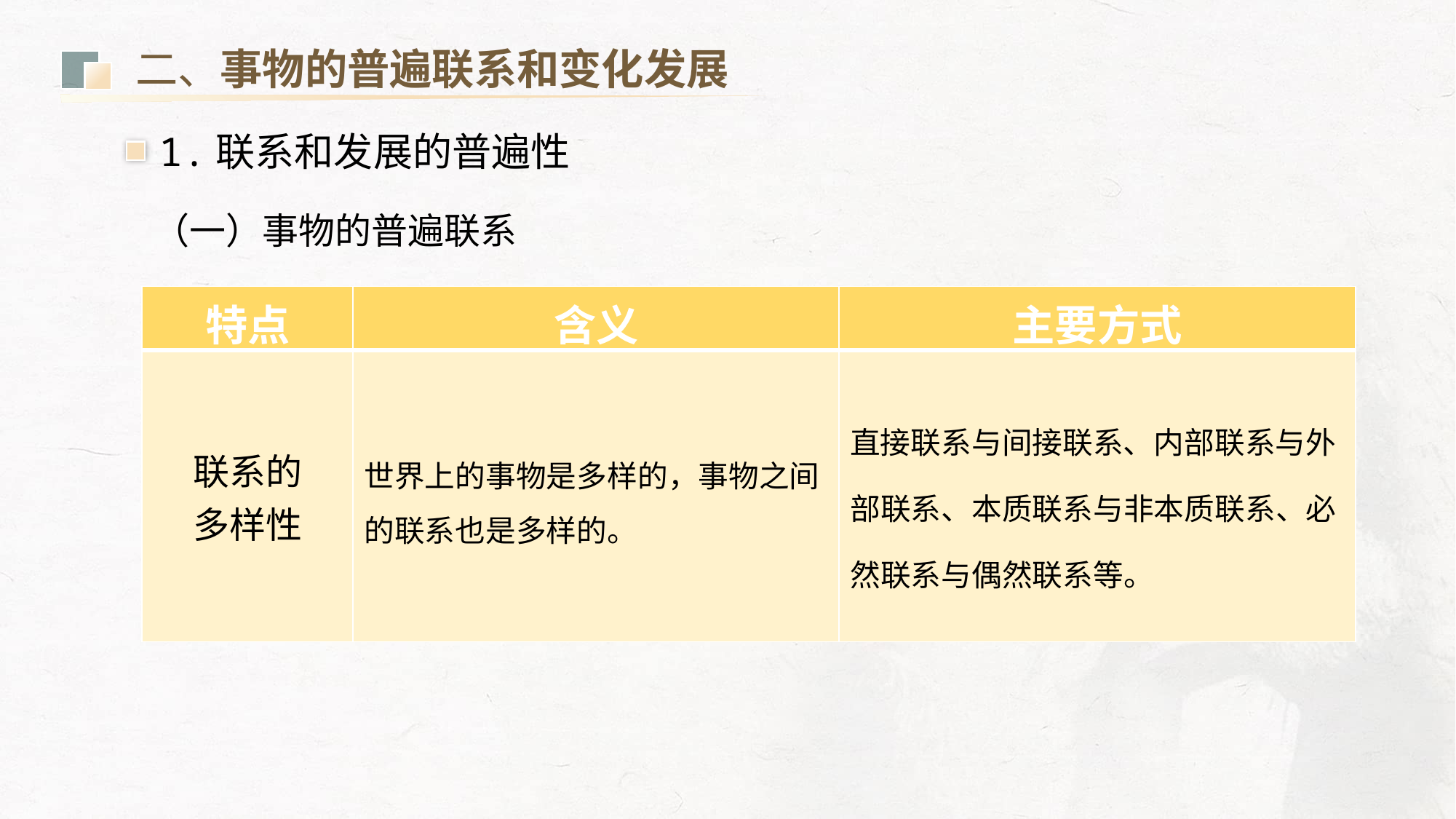

二、事物的普遍联系和变化发展

1.联系和发展的普遍性

（一）事物的普遍联系
| 特点 | 含义 | 主要方式 |
| --- | --- | --- |
| 联系的 多样性 | 世界上的事物是多样的，事物之间的联系也是多样的。 | 直接联系与间接联系、内部联系与外部联系、本质联系与非本质联系、必然联系与偶然联系等。 |